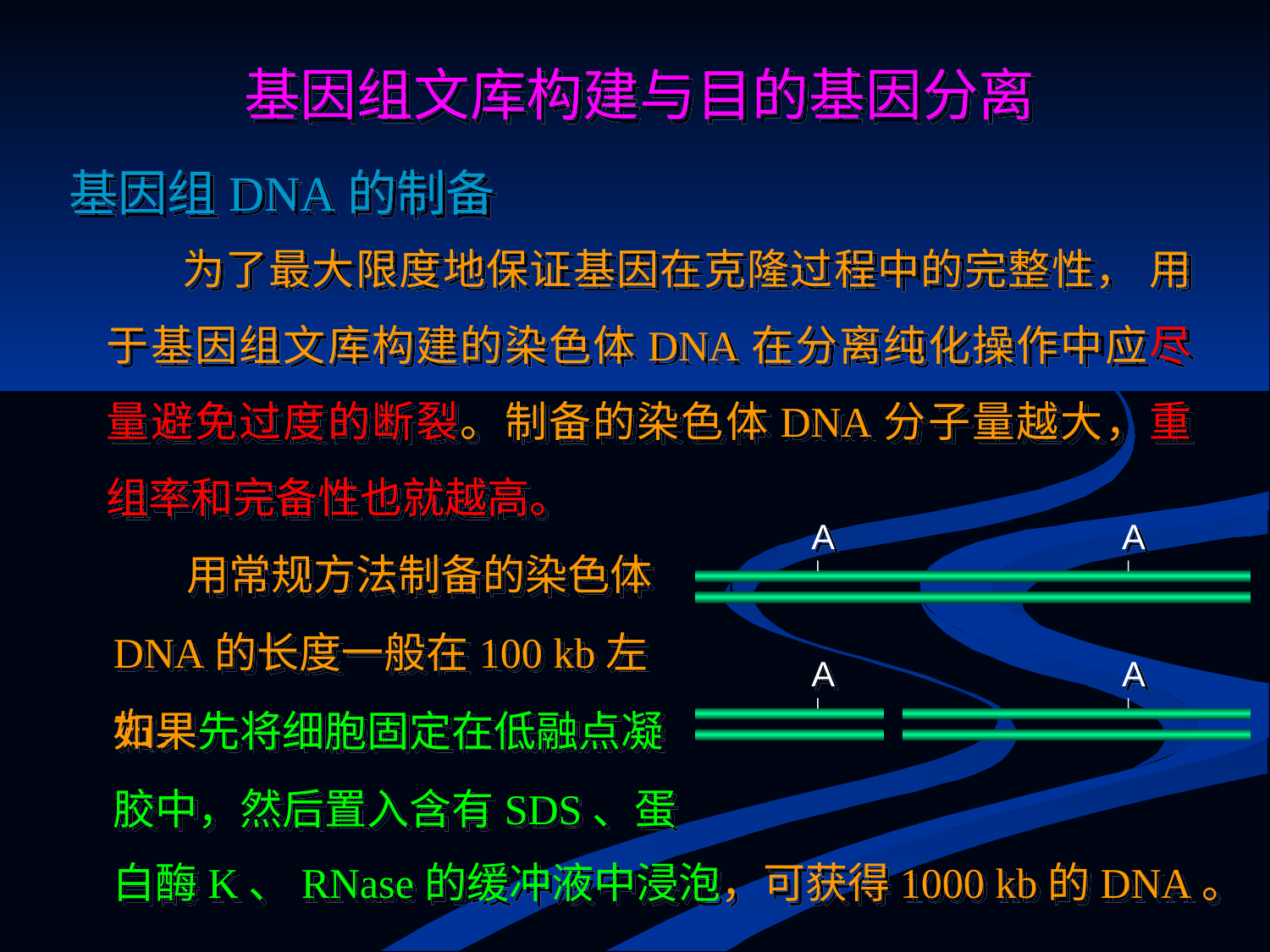

基因组文库构建与目的基因分离
基因组DNA的制备
      为了最大限度地保证基因在克隆过程中的完整性， 用于基因组文库构建的染色体DNA在分离纯化操作中应尽量避免过度的断裂。制备的染色体DNA分子量越大，重组率和完备性也就越高。

A
A

用常规方法制备的染色体
DNA的长度一般在100 kb左右，
A
A

如果先将细胞固定在低融点凝
胶中，然后置入含有SDS、蛋
白酶K、RNase的缓冲液中浸泡，可获得1000 kb的DNA。